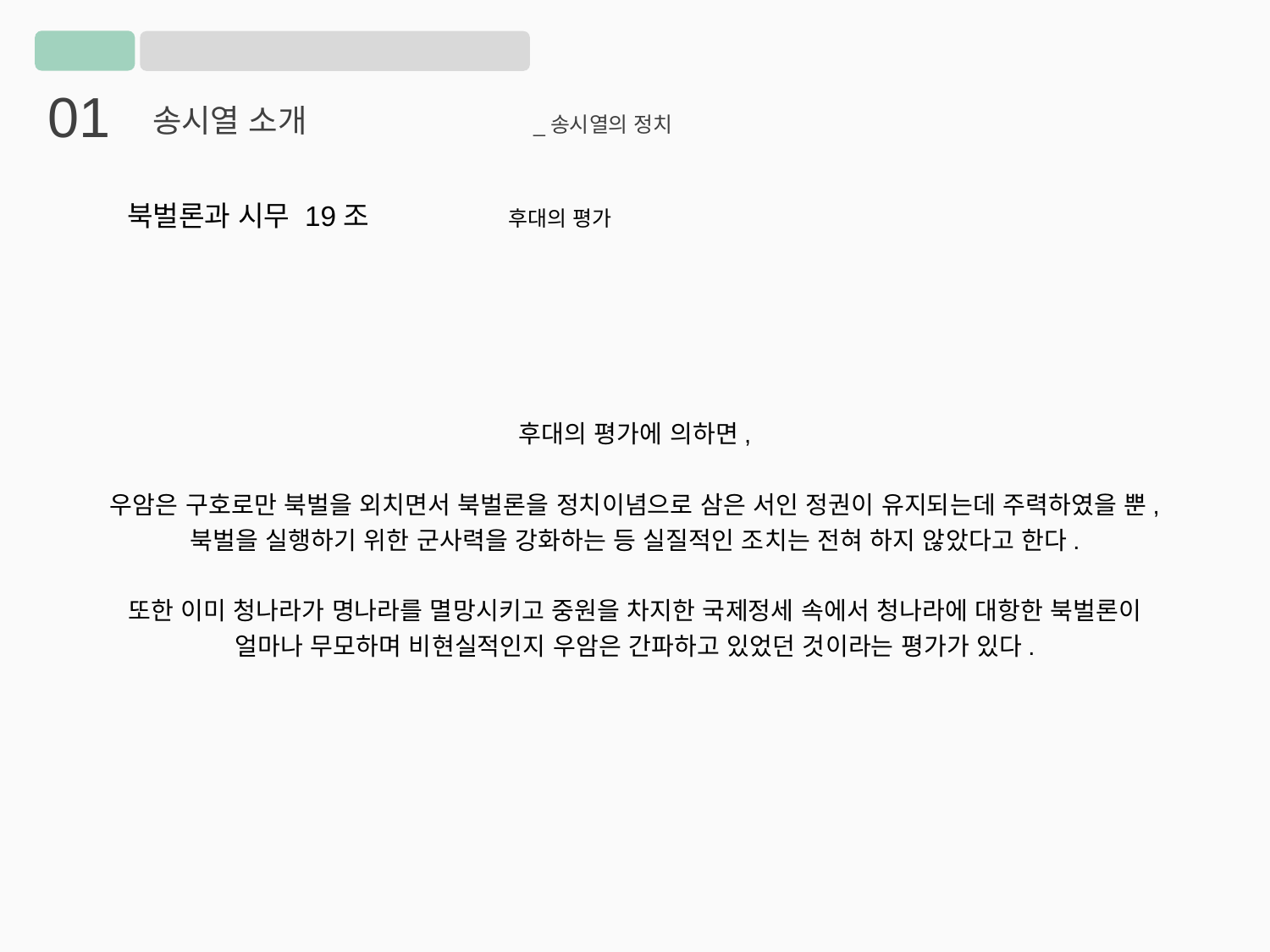

01
송시열 소개		_송시열의 정치
북벌론과 시무 19조		후대의 평가
후대의 평가에 의하면,

우암은 구호로만 북벌을 외치면서 북벌론을 정치이념으로 삼은 서인 정권이 유지되는데 주력하였을 뿐,
북벌을 실행하기 위한 군사력을 강화하는 등 실질적인 조치는 전혀 하지 않았다고 한다.

또한 이미 청나라가 명나라를 멸망시키고 중원을 차지한 국제정세 속에서 청나라에 대항한 북벌론이
얼마나 무모하며 비현실적인지 우암은 간파하고 있었던 것이라는 평가가 있다.